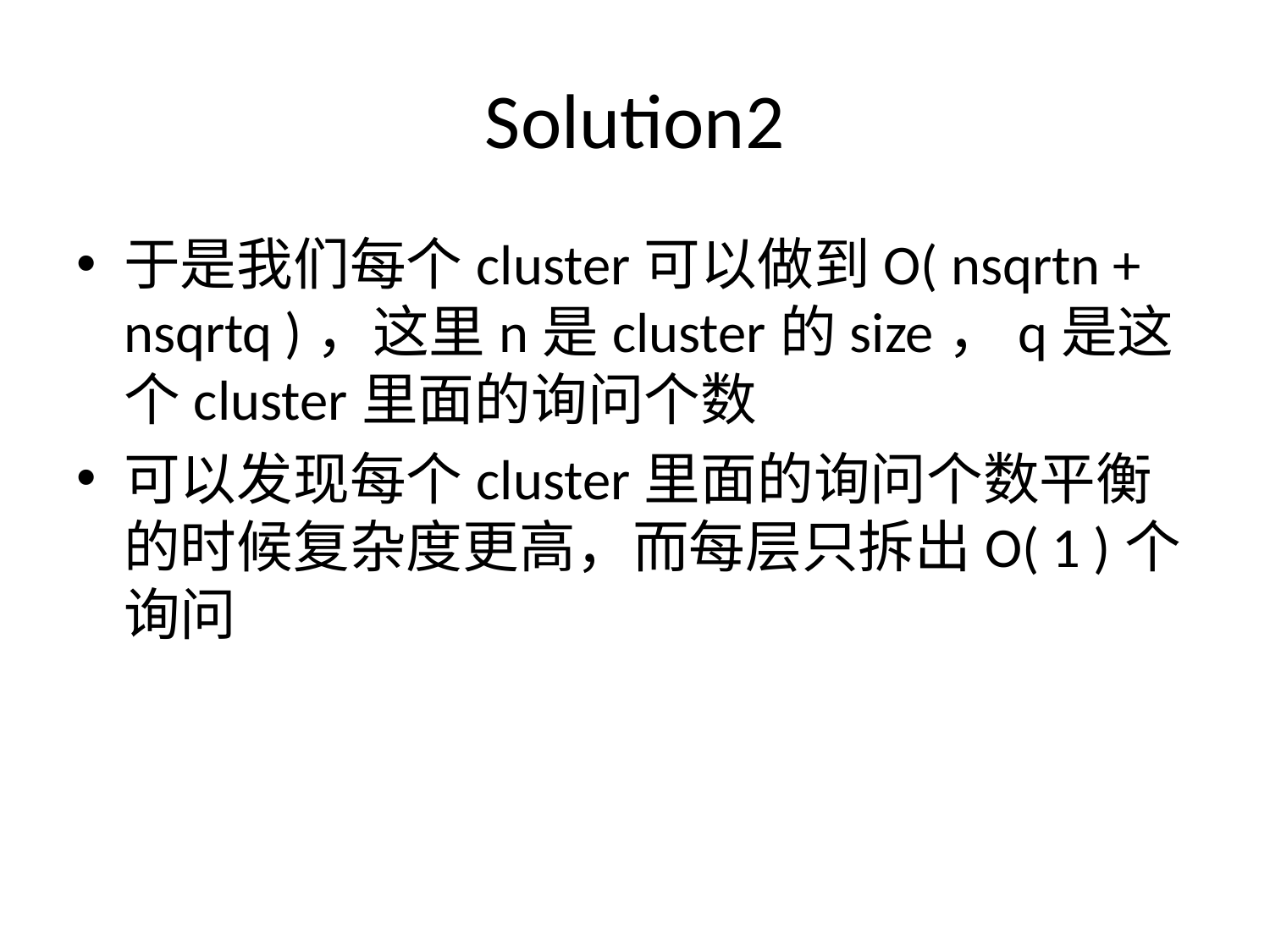

# Solution2
于是我们每个cluster可以做到O( nsqrtn + nsqrtq )，这里n是cluster的size，q是这个cluster里面的询问个数
可以发现每个cluster里面的询问个数平衡的时候复杂度更高，而每层只拆出O( 1 )个询问